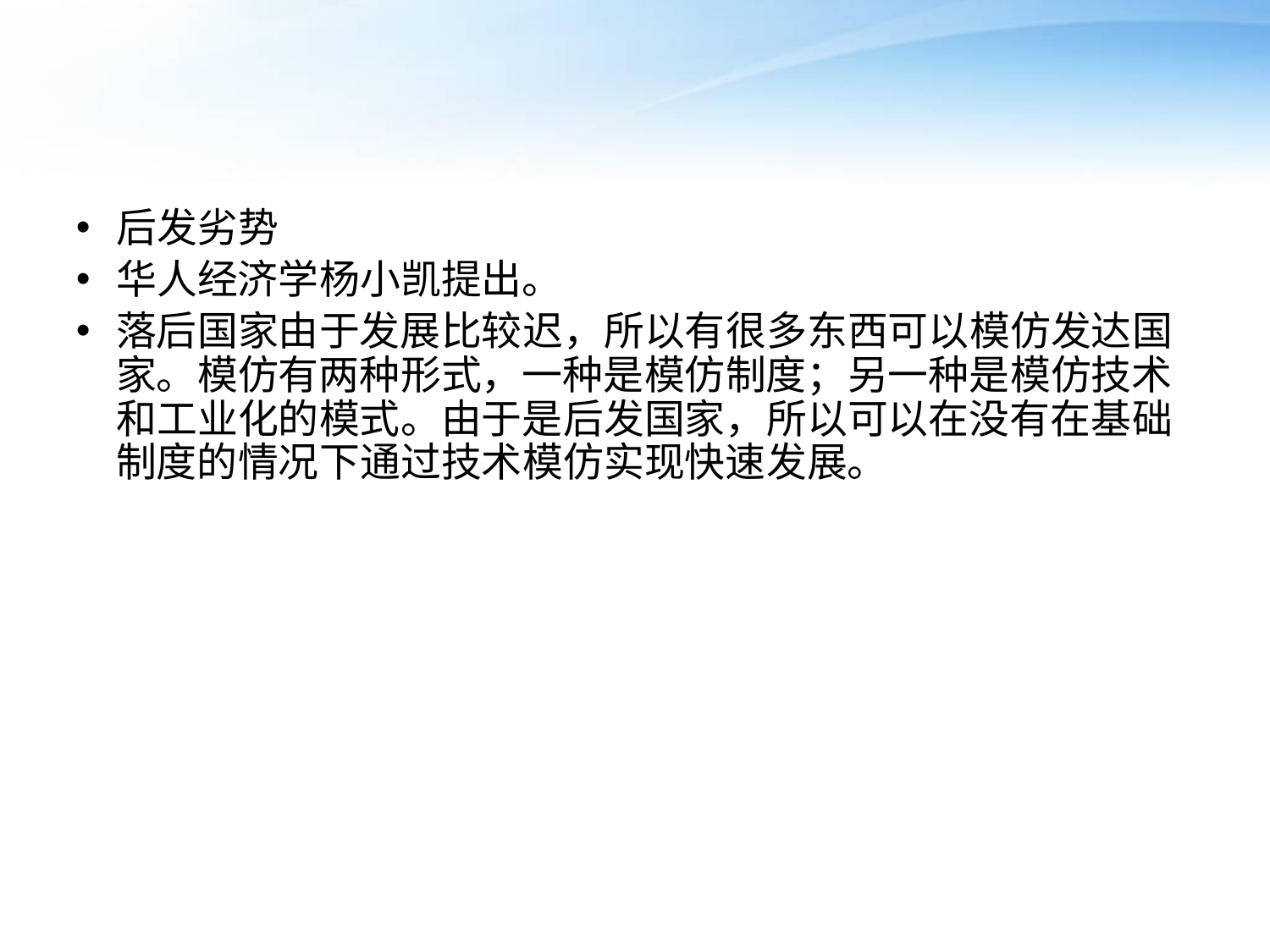

#
后发劣势
华人经济学杨小凯提出。
落后国家由于发展比较迟，所以有很多东西可以模仿发达国家。模仿有两种形式，一种是模仿制度；另一种是模仿技术和工业化的模式。由于是后发国家，所以可以在没有在基础制度的情况下通过技术模仿实现快速发展。